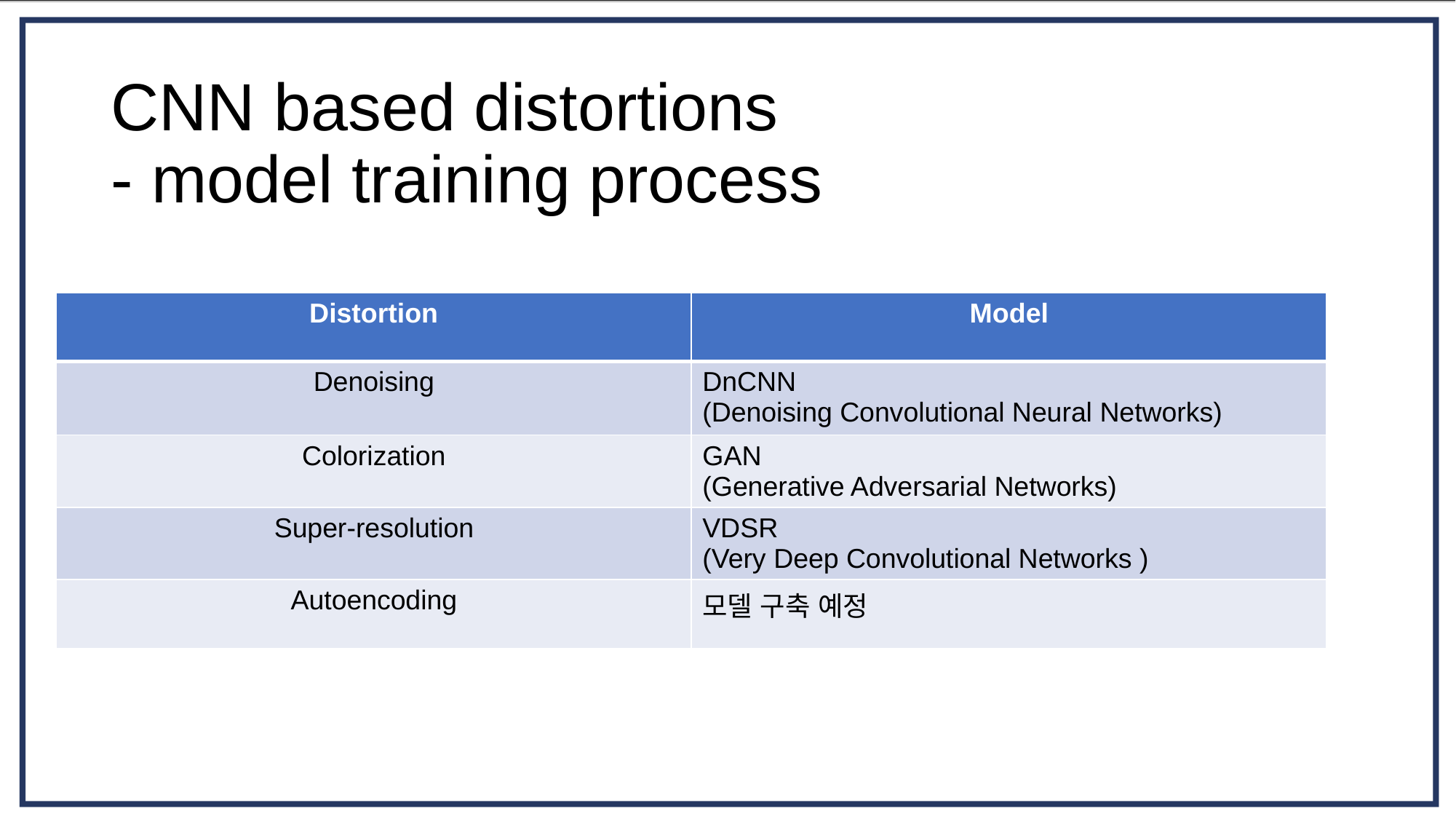

# CNN based distortions - model training process
| Distortion | Model |
| --- | --- |
| Denoising | DnCNN (Denoising Convolutional Neural Networks) |
| Colorization | GAN (Generative Adversarial Networks) |
| Super-resolution | VDSR (Very Deep Convolutional Networks ) |
| Autoencoding | 모델 구축 예정 |